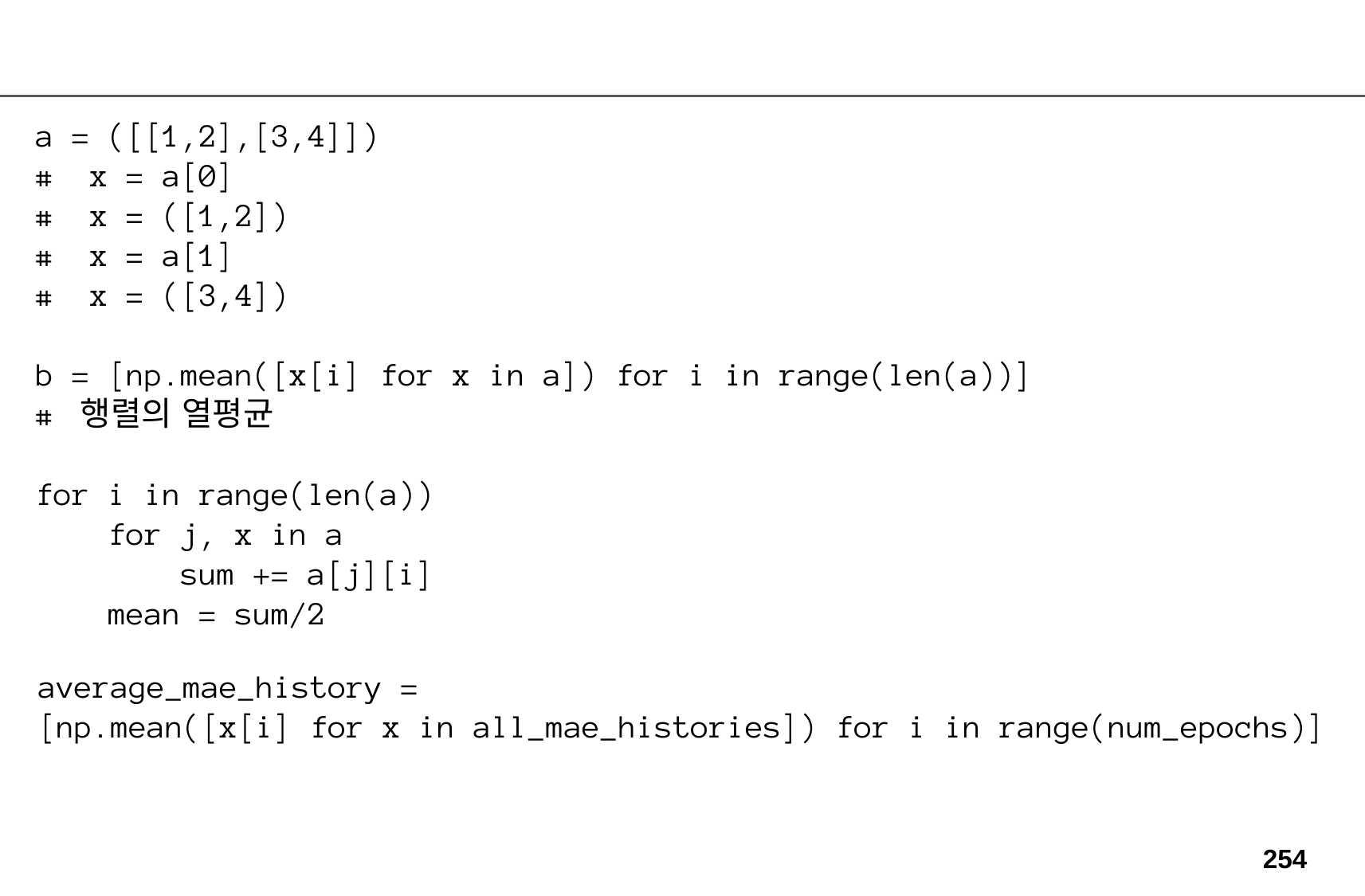

a = ([[1,2],[3,4]])
#  x = a[0]
#  x = ([1,2])
#  x = a[1]
#  x = ([3,4])

b = [np.mean([x[i] for x in a]) for i in range(len(a))]
# 행렬의 열평균

for i in range(len(a))
    for j, x in a
        sum += a[j][i]
    mean = sum/2
average_mae_history =
[np.mean([x[i] for x in all_mae_histories]) for i in range(num_epochs)]